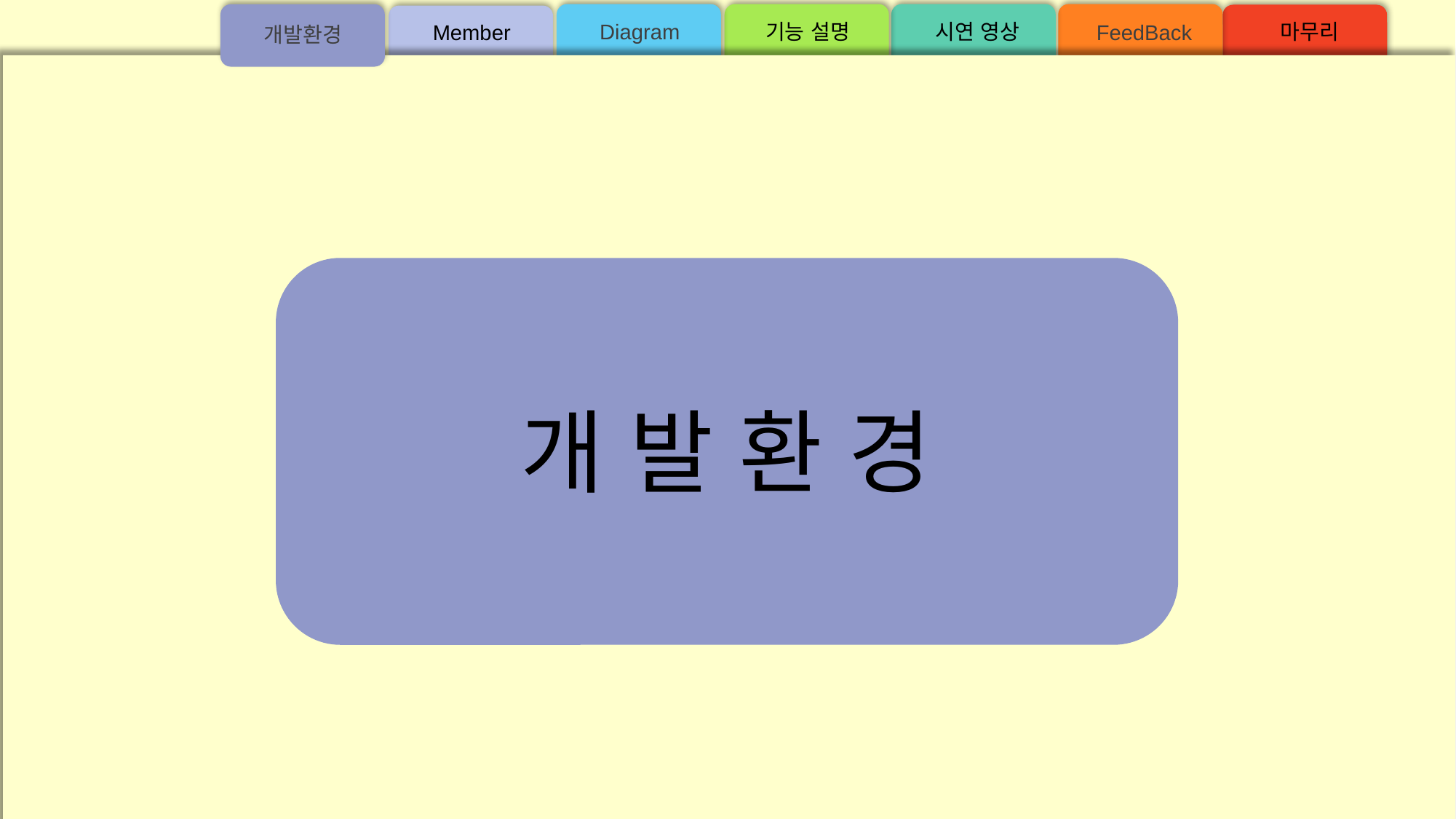

기능 설명
마무리
시연 영상
Diagram
FeedBack
Member
개발환경

개 발 환 경